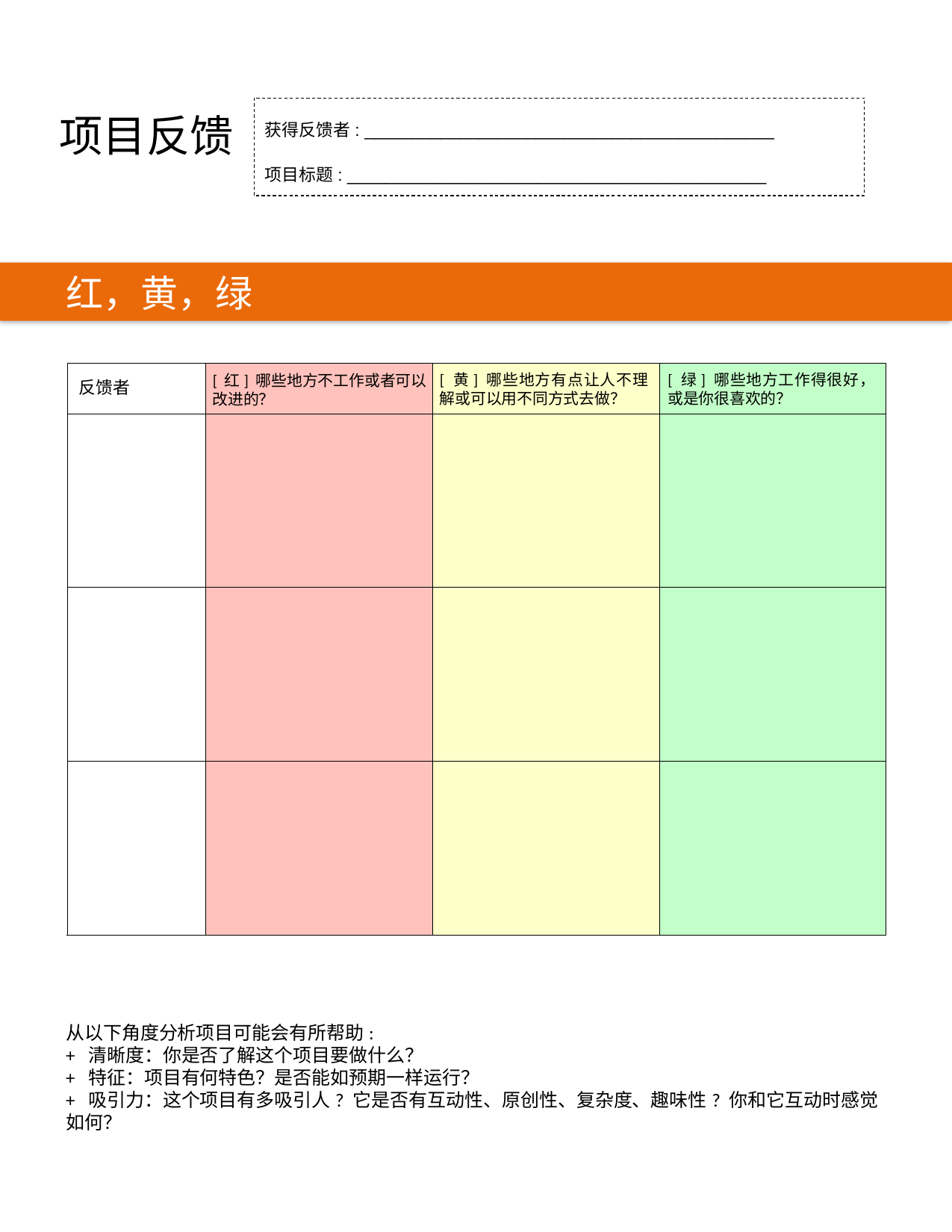

获得反馈者: ___________________________________________

项目标题: ____________________________________________
项目反馈

红，黄，绿

[ 黄] 哪些地方有点让人不理解或可以用不同方式去做？
[ 绿] 哪些地方工作得很好，或是你很喜欢的？
[ 红] 哪些地方不工作或者可以改进的？
反馈者
从以下角度分析项目可能会有所帮助:
+  清晰度：你是否了解这个项目要做什么？
+  特征：项目有何特色？是否能如预期一样运行？
+  吸引力：这个项目有多吸引人? 它是否有互动性、原创性、复杂度、趣味性? 你和它互动时感觉如何？